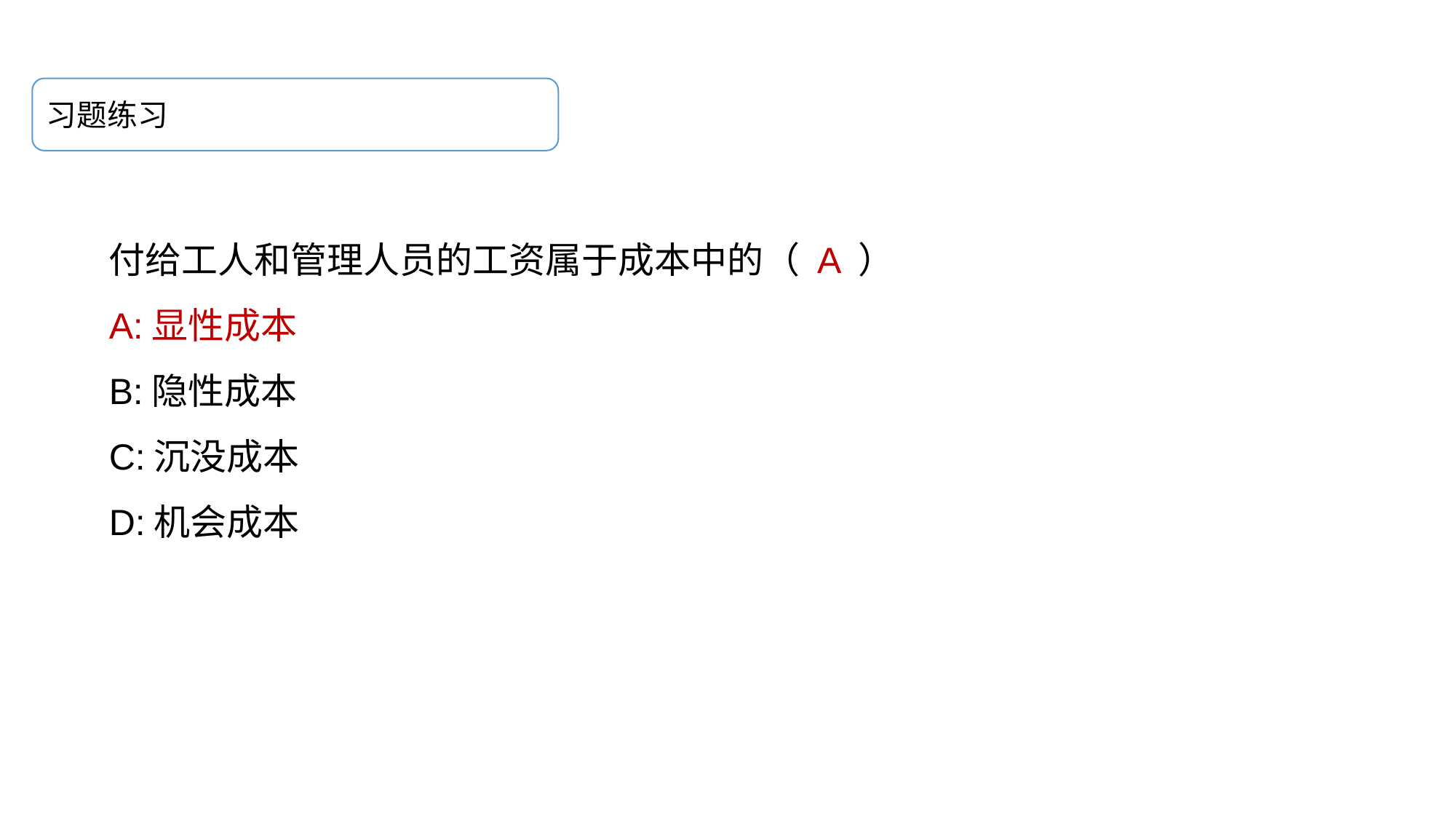

习题练习
付给工人和管理人员的工资属于成本中的（ A ）
A:显性成本
B:隐性成本
C:沉没成本
D:机会成本